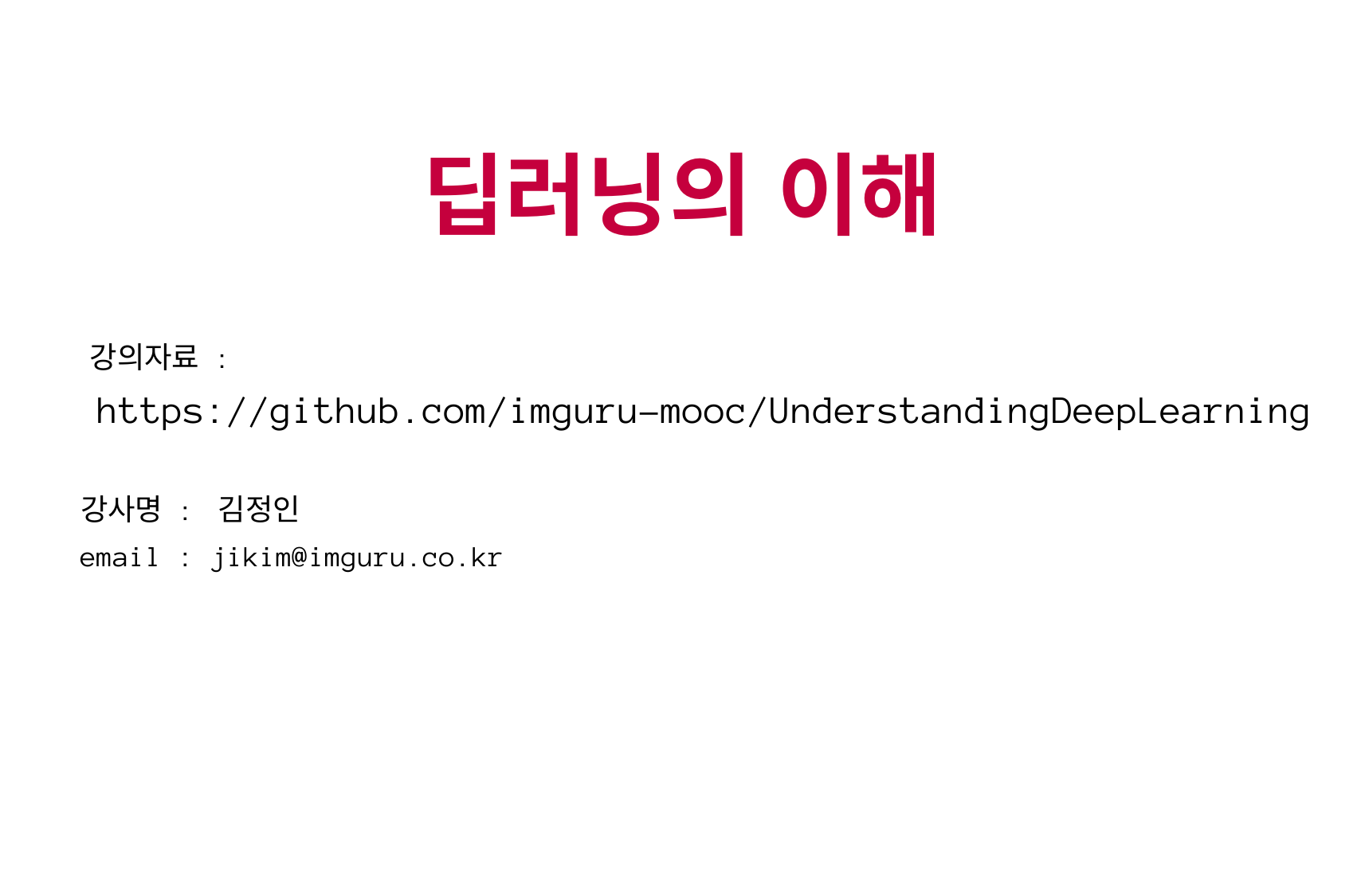

딥러닝의 이해
강의자료 :
https://github.com/imguru-mooc/UnderstandingDeepLearning
강사명 : 김정인
email : jikim@imguru.co.kr